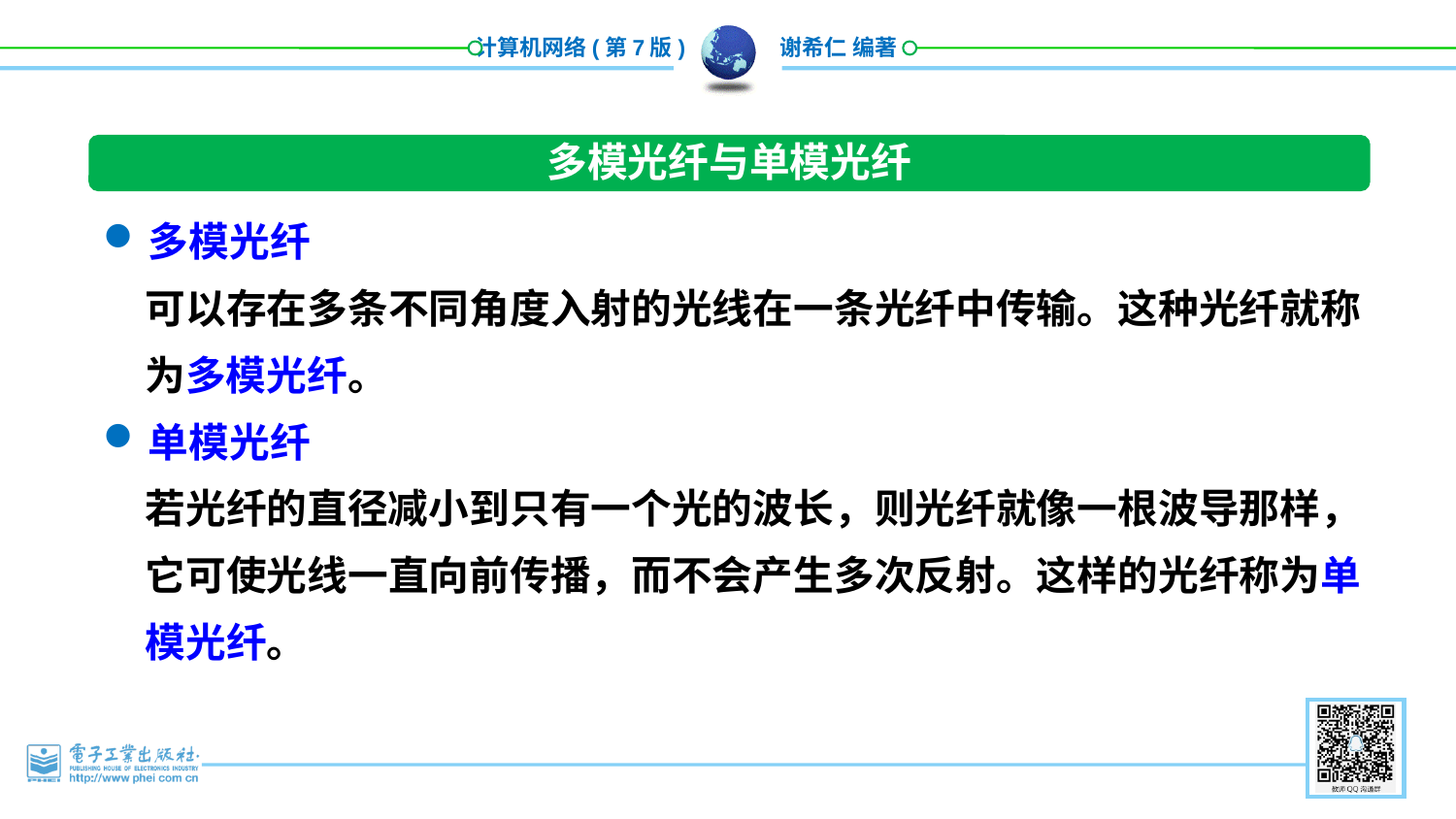

多模光纤与单模光纤

多模光纤
可以存在多条不同角度入射的光线在一条光纤中传输。这种光纤就称为多模光纤。
单模光纤
若光纤的直径减小到只有一个光的波长，则光纤就像一根波导那样，它可使光线一直向前传播，而不会产生多次反射。这样的光纤称为单模光纤。